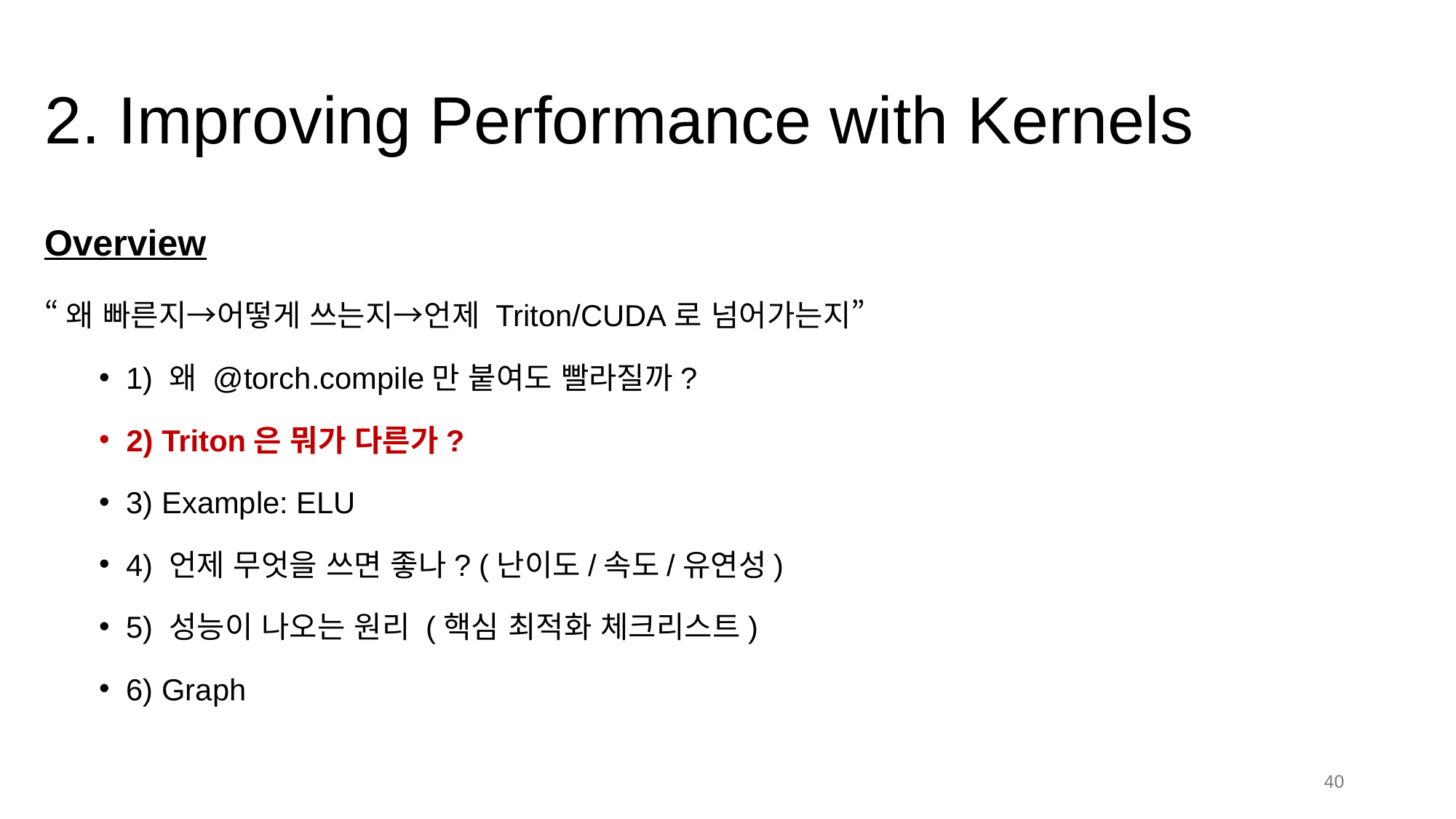

# 2. Improving Performance with Kernels
Overview
“왜 빠른지→어떻게 쓰는지→언제 Triton/CUDA로 넘어가는지”
1) 왜 @torch.compile만 붙여도 빨라질까?
2) Triton은 뭐가 다른가?
3) Example: ELU
4) 언제 무엇을 쓰면 좋나? (난이도/속도/유연성)
5) 성능이 나오는 원리 (핵심 최적화 체크리스트)
6) Graph

40